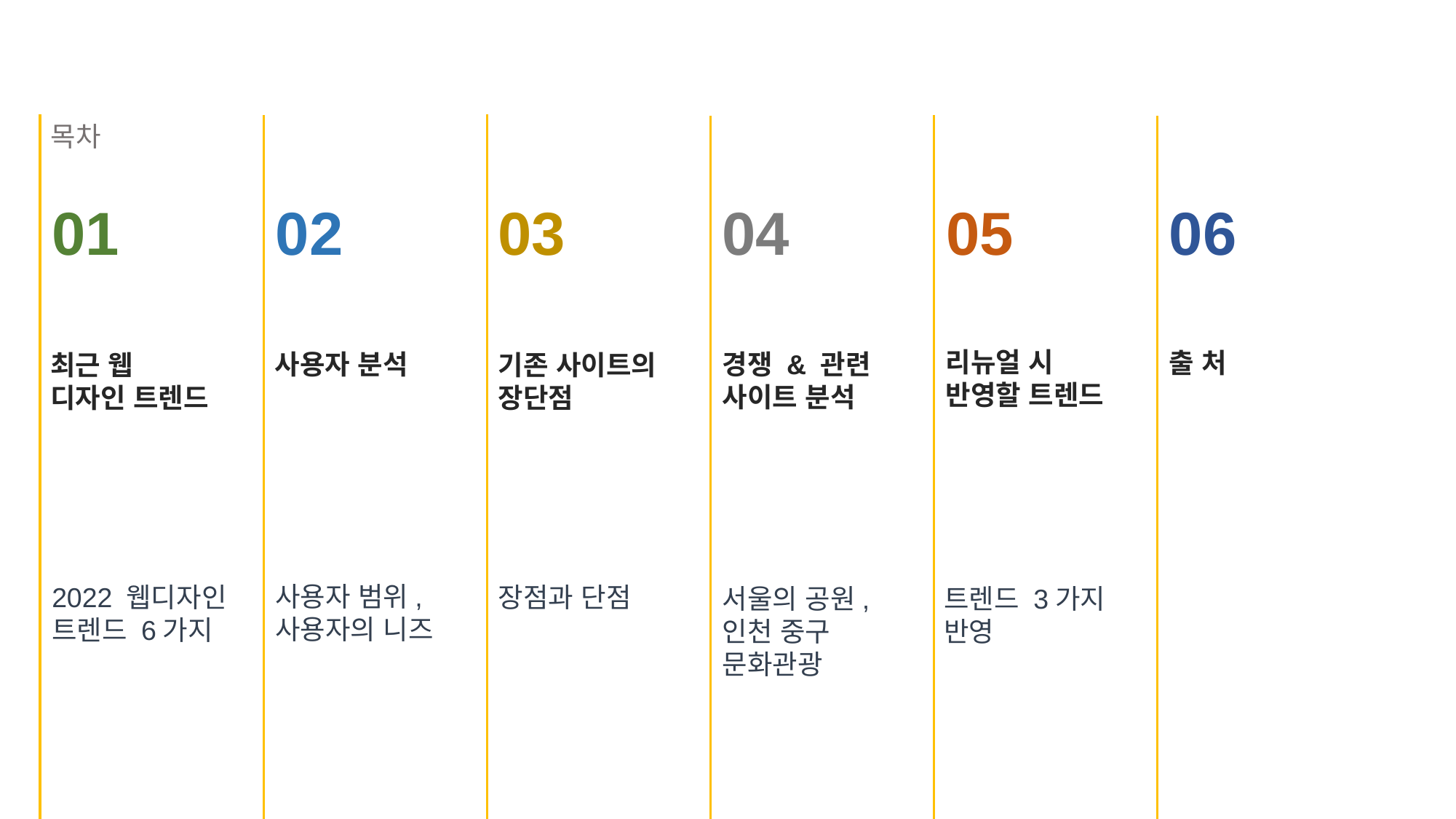

목차
01
02
03
04
05
06
리뉴얼 시 반영할 트렌드
출 처
사용자 분석
경쟁 & 관련 사이트 분석
최근 웹 디자인 트렌드
기존 사이트의 장단점
사용자 범위,
사용자의 니즈
장점과 단점
2022 웹디자인 트렌드 6가지

서울의 공원,
인천 중구 문화관광
트렌드 3가지
반영